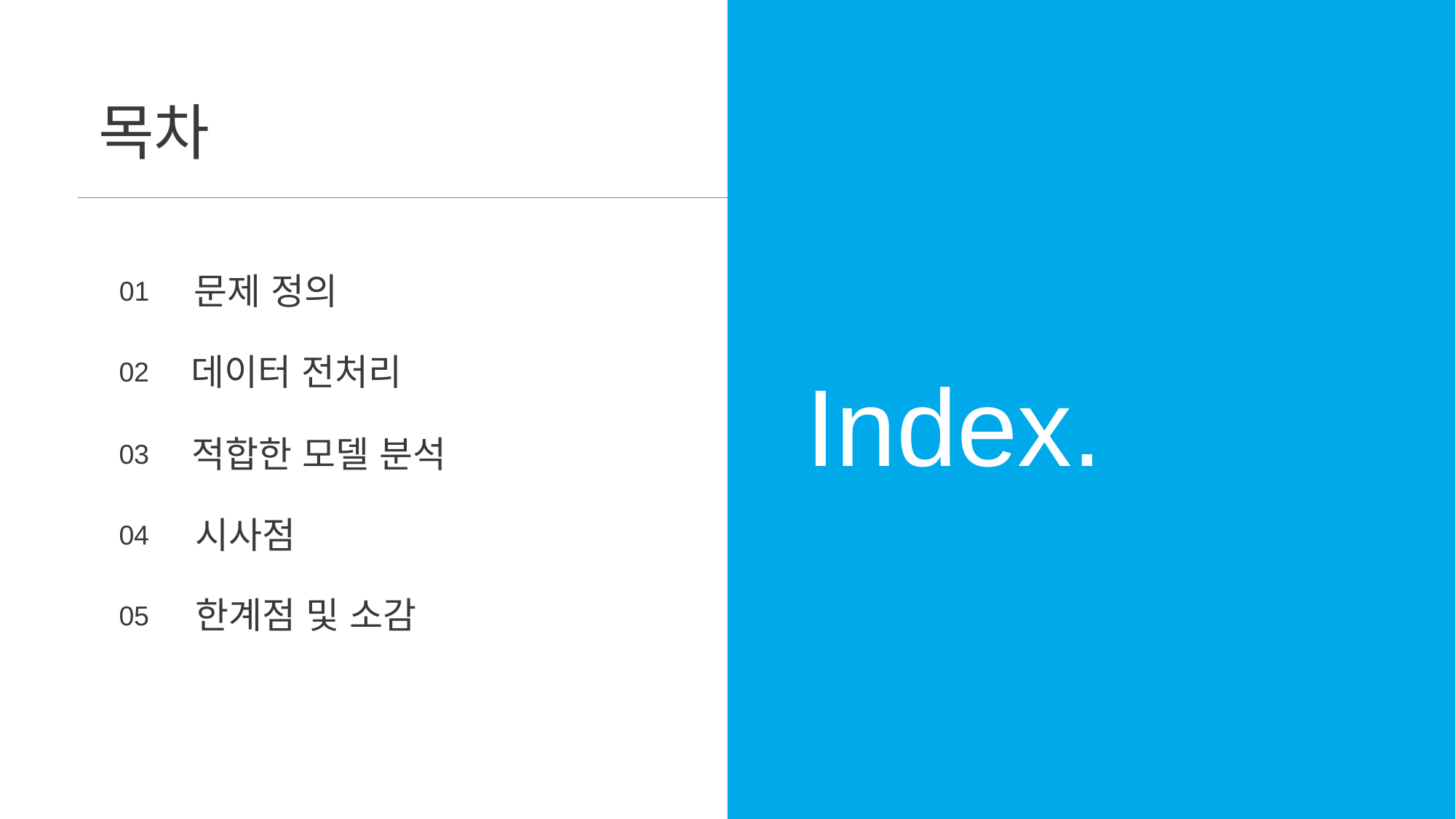

목차
문제 정의
01
데이터 전처리
02
Index.
적합한 모델 분석
03
시사점
04
한계점 및 소감
05